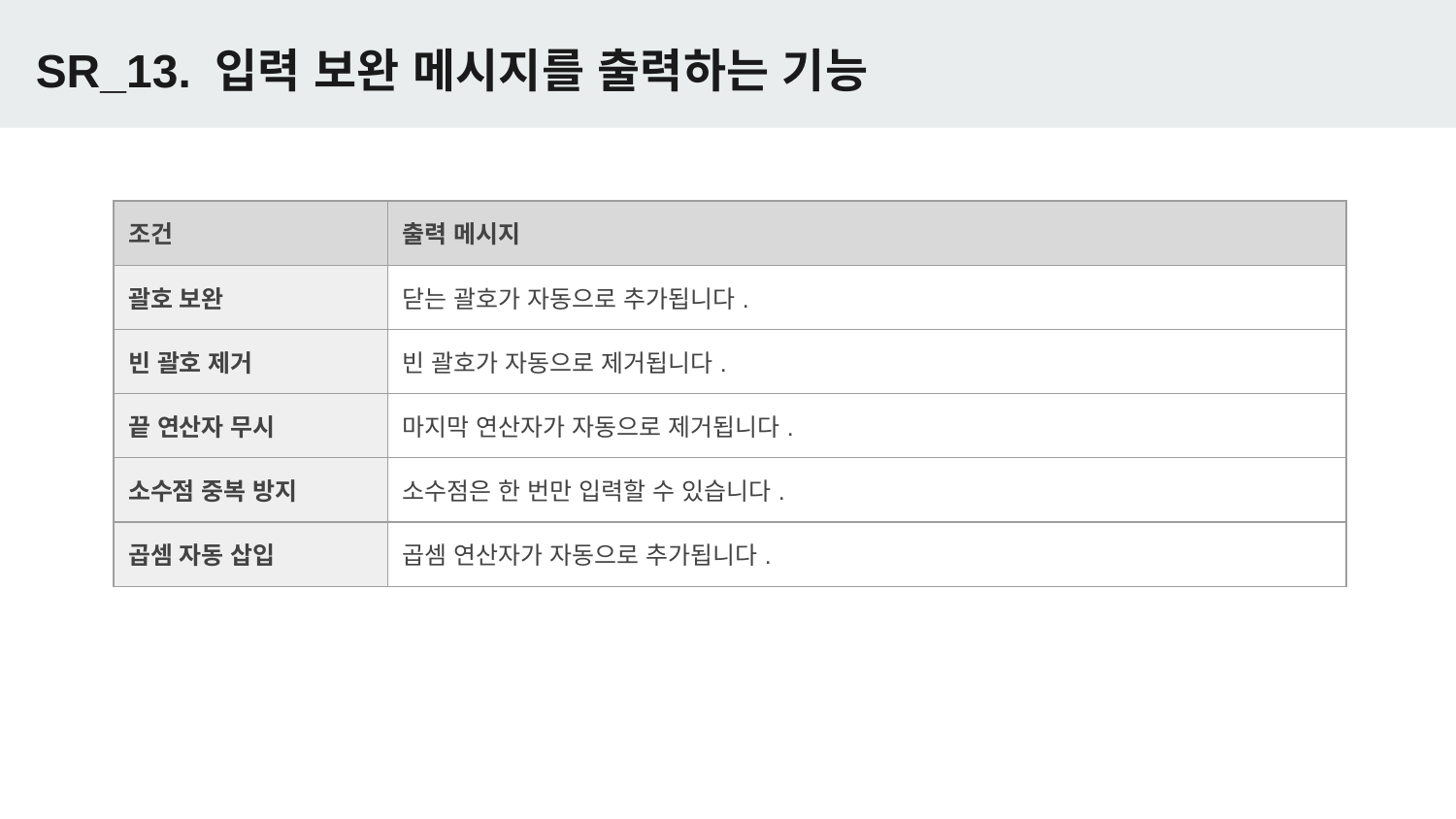

# SR_13. 입력 보완 메시지를 출력하는 기능
| 조건 |  | 출력 메시지 |
| --- | --- | --- |
| 괄호 보완 |  | 닫는 괄호가 자동으로 추가됩니다. |
| 빈 괄호 제거 |  | 빈 괄호가 자동으로 제거됩니다. |
| 끝 연산자 무시 |  | 마지막 연산자가 자동으로 제거됩니다. |
| 소수점 중복 방지 |  | 소수점은 한 번만 입력할 수 있습니다. |
| 곱셈 자동 삽입 |  | 곱셈 연산자가 자동으로 추가됩니다. |